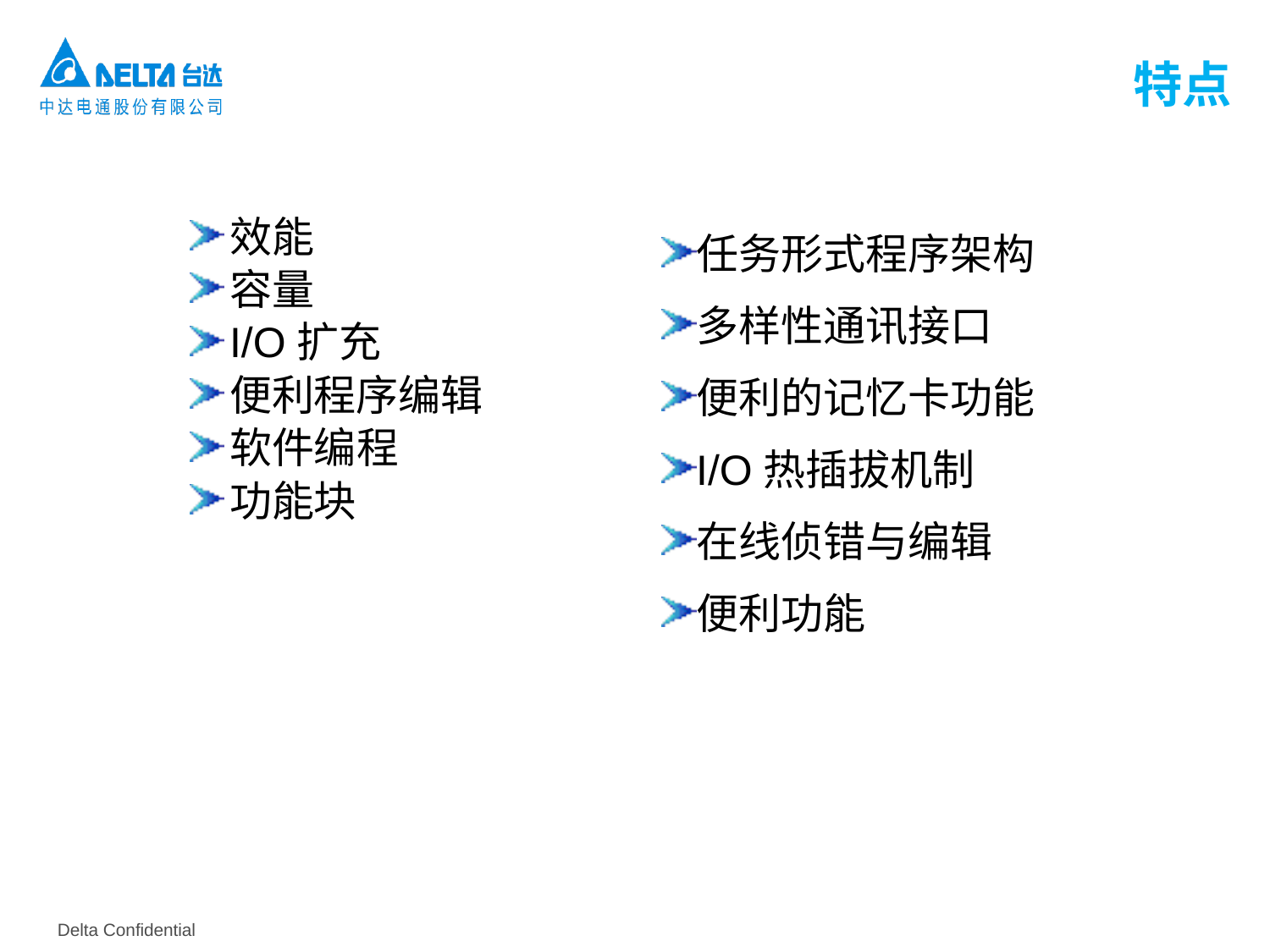

特点
任务形式程序架构
多样性通讯接口
便利的记忆卡功能
I/O热插拔机制
在线侦错与编辑
便利功能
效能
容量
I/O扩充
便利程序编辑
软件编程
功能块